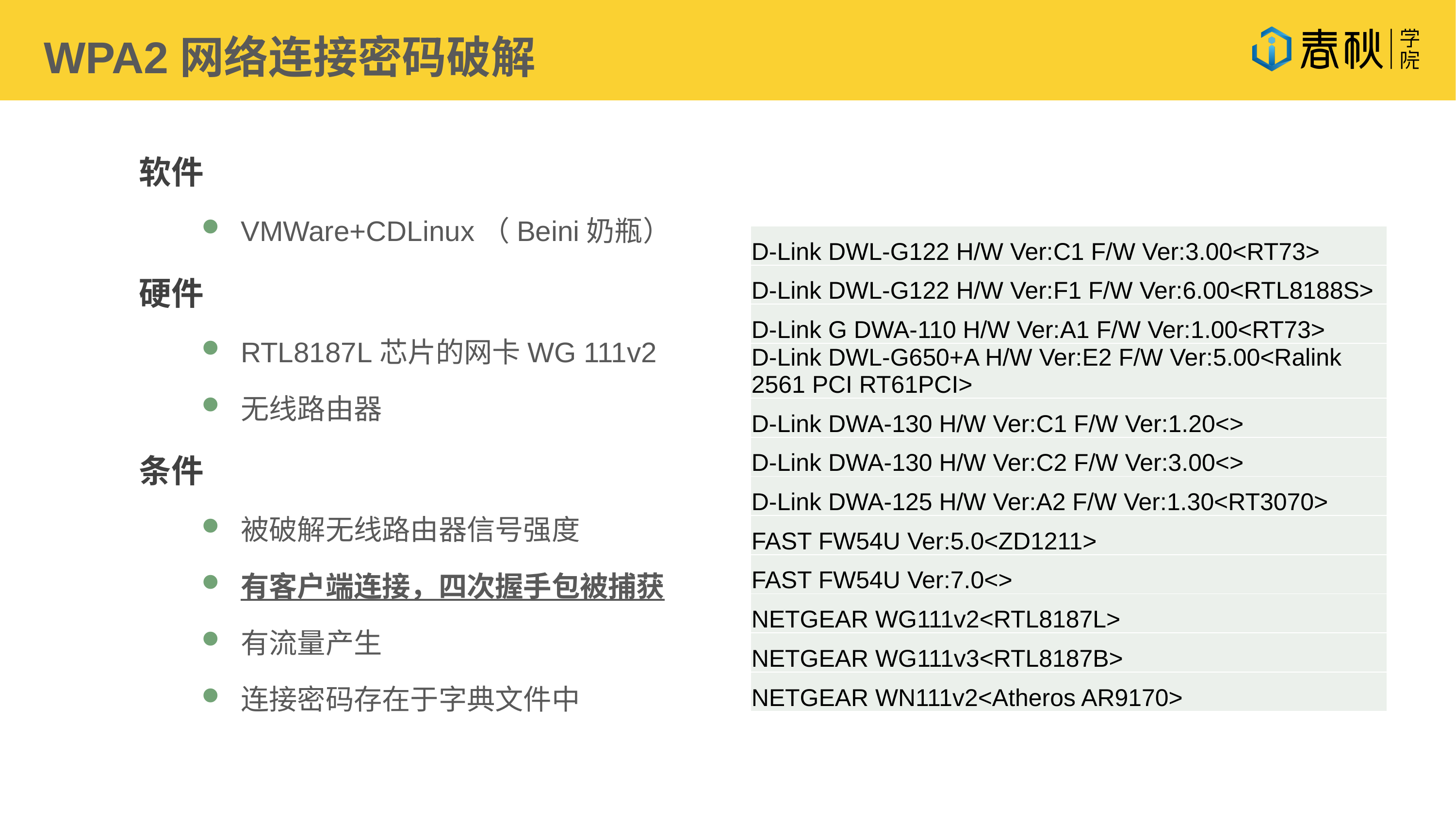

WPA2网络连接密码破解
软件
VMWare+CDLinux（Beini奶瓶）
硬件
RTL8187L芯片的网卡WG 111v2
无线路由器
条件
被破解无线路由器信号强度
有客户端连接，四次握手包被捕获
有流量产生
连接密码存在于字典文件中
| D-Link DWL-G122 H/W Ver:C1 F/W Ver:3.00<RT73> |
| --- |
| D-Link DWL-G122 H/W Ver:F1 F/W Ver:6.00<RTL8188S> |
| D-Link G DWA-110 H/W Ver:A1 F/W Ver:1.00<RT73> |
| D-Link DWL-G650+A H/W Ver:E2 F/W Ver:5.00<Ralink 2561 PCI RT61PCI> |
| D-Link DWA-130 H/W Ver:C1 F/W Ver:1.20<> |
| D-Link DWA-130 H/W Ver:C2 F/W Ver:3.00<> |
| D-Link DWA-125 H/W Ver:A2 F/W Ver:1.30<RT3070> |
| FAST FW54U Ver:5.0<ZD1211> |
| FAST FW54U Ver:7.0<> |
| NETGEAR WG111v2<RTL8187L> |
| NETGEAR WG111v3<RTL8187B> |
| NETGEAR WN111v2<Atheros AR9170> |